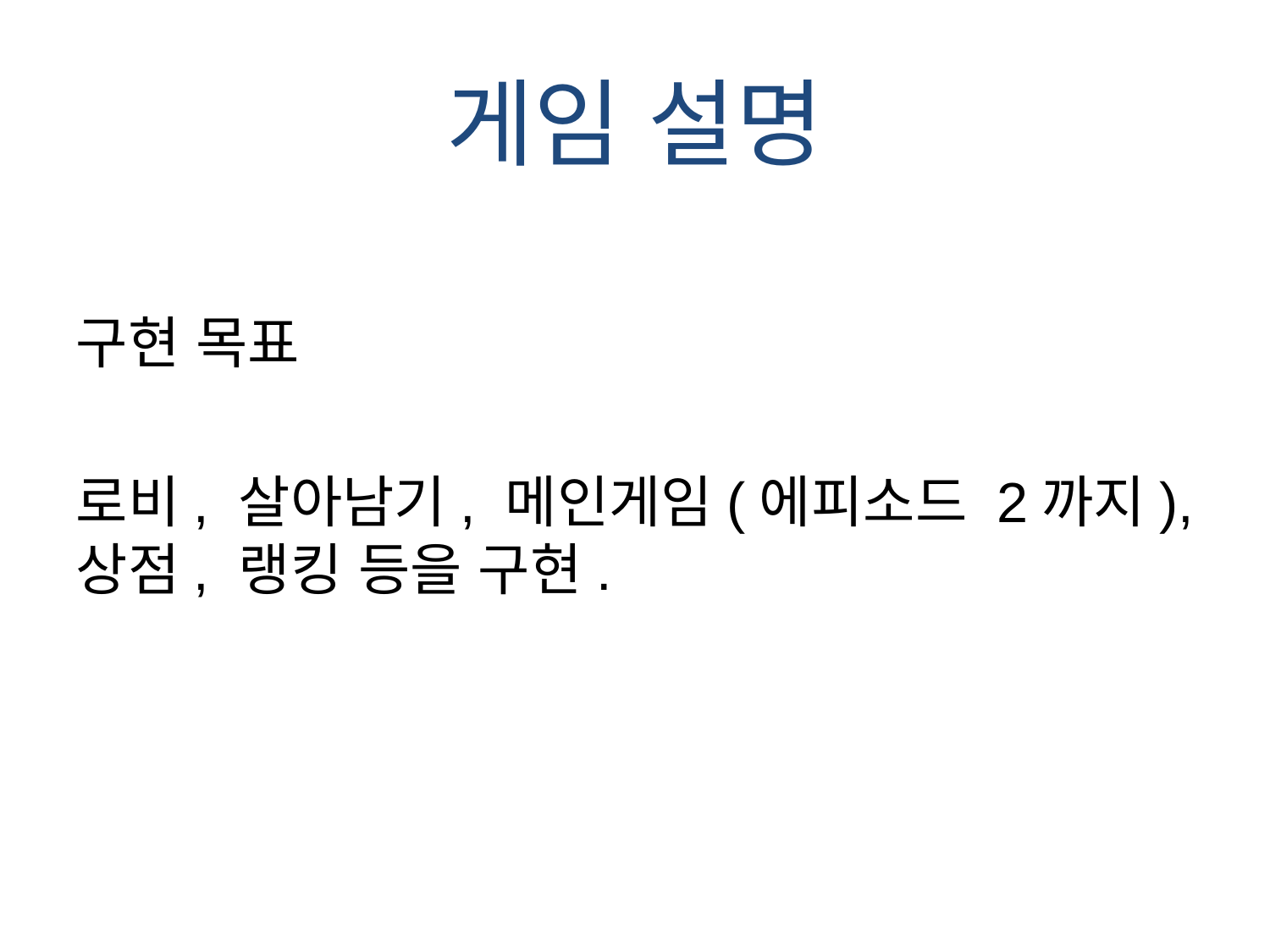

# 게임 설명

구현 목표

로비, 살아남기, 메인게임(에피소드 2까지), 상점, 랭킹 등을 구현.